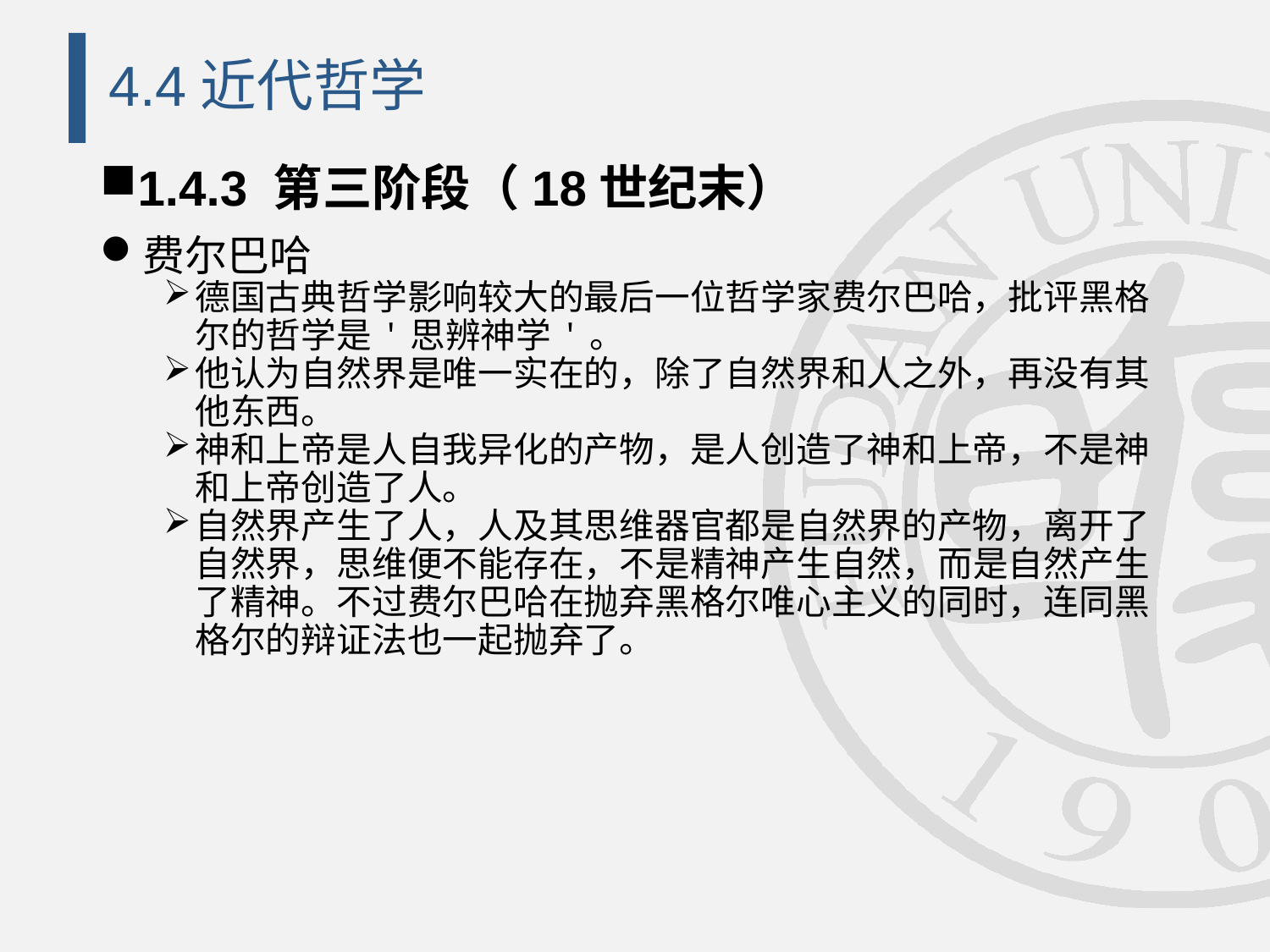

# 4.4近代哲学
1.4.3 第三阶段（18世纪末）
费尔巴哈
德国古典哲学影响较大的最后一位哲学家费尔巴哈，批评黑格尔的哲学是'思辨神学'。
他认为自然界是唯一实在的，除了自然界和人之外，再没有其他东西。
神和上帝是人自我异化的产物，是人创造了神和上帝，不是神和上帝创造了人。
自然界产生了人，人及其思维器官都是自然界的产物，离开了自然界，思维便不能存在，不是精神产生自然，而是自然产生了精神。不过费尔巴哈在抛弃黑格尔唯心主义的同时，连同黑格尔的辩证法也一起抛弃了。